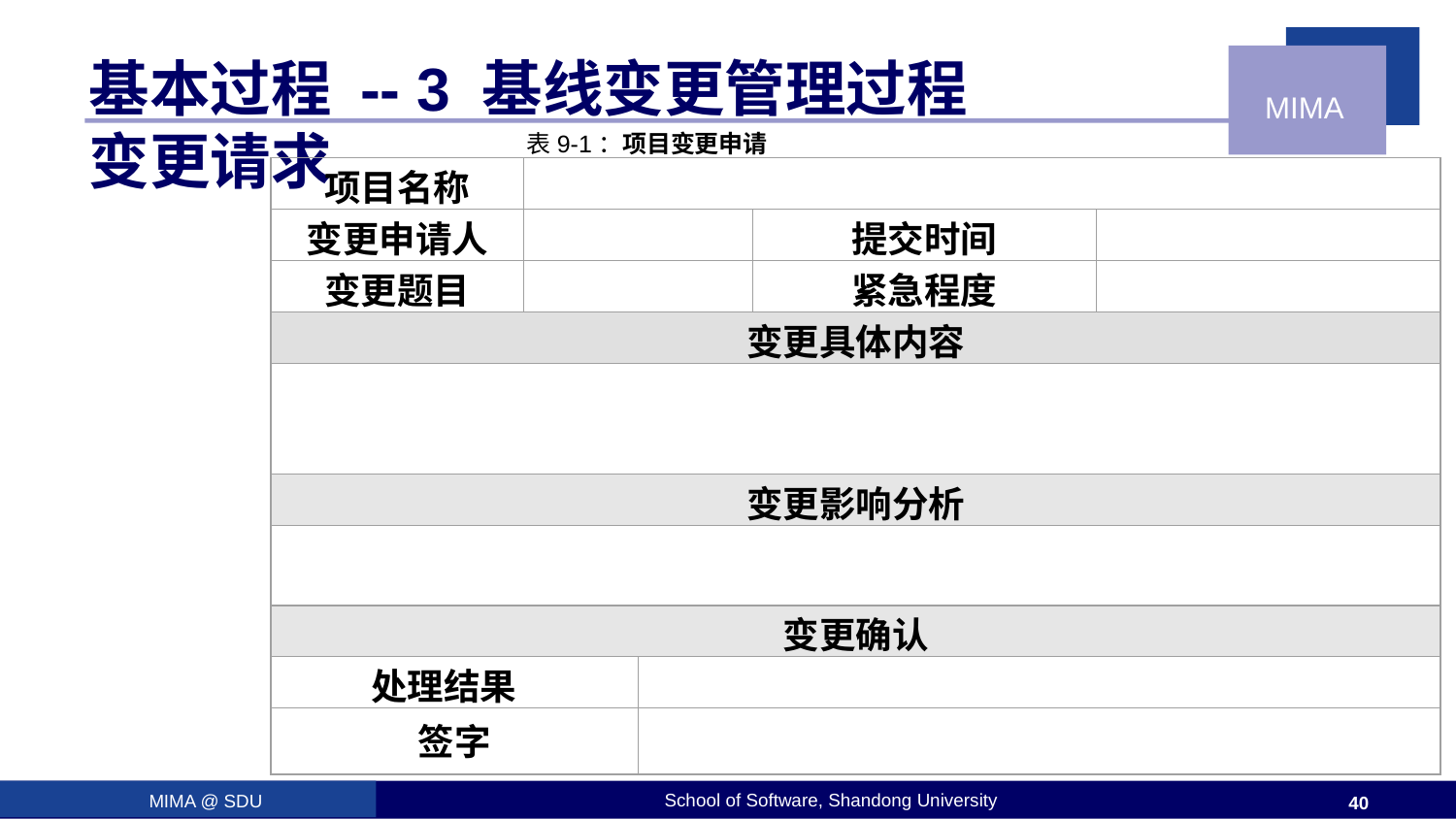

# 基本过程 -- 3 基线变更管理过程 变更请求
表9-1：项目变更申请

项目名称

变更申请人

提交时间

变更题目

紧急程度

变更具体内容

变更影响分析

变更确认

处理结果

签字